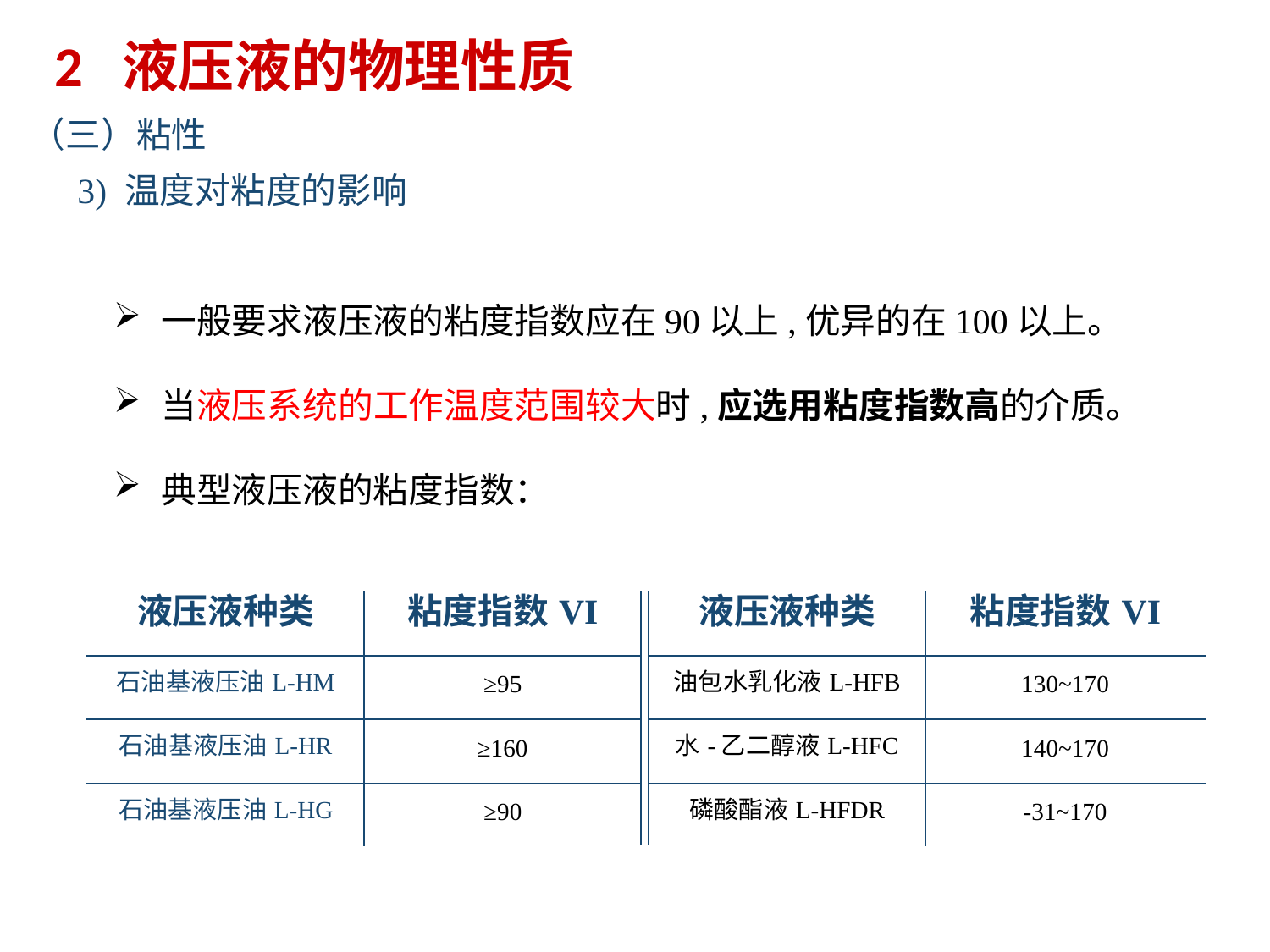

2  液压液的物理性质
（三）粘性
3) 温度对粘度的影响
一般要求液压液的粘度指数应在90以上,优异的在100以上。
当液压系统的工作温度范围较大时,应选用粘度指数高的介质。
典型液压液的粘度指数：
| 液压液种类 | 粘度指数VI |  | 液压液种类 | 粘度指数VI |
| --- | --- | --- | --- | --- |
| 石油基液压油L-HM | ≥95 |  | 油包水乳化液L-HFB | 130~170 |
| 石油基液压油L-HR | ≥160 |  | 水-乙二醇液L-HFC | 140~170 |
| 石油基液压油L-HG | ≥90 |  | 磷酸酯液L-HFDR | -31~170 |